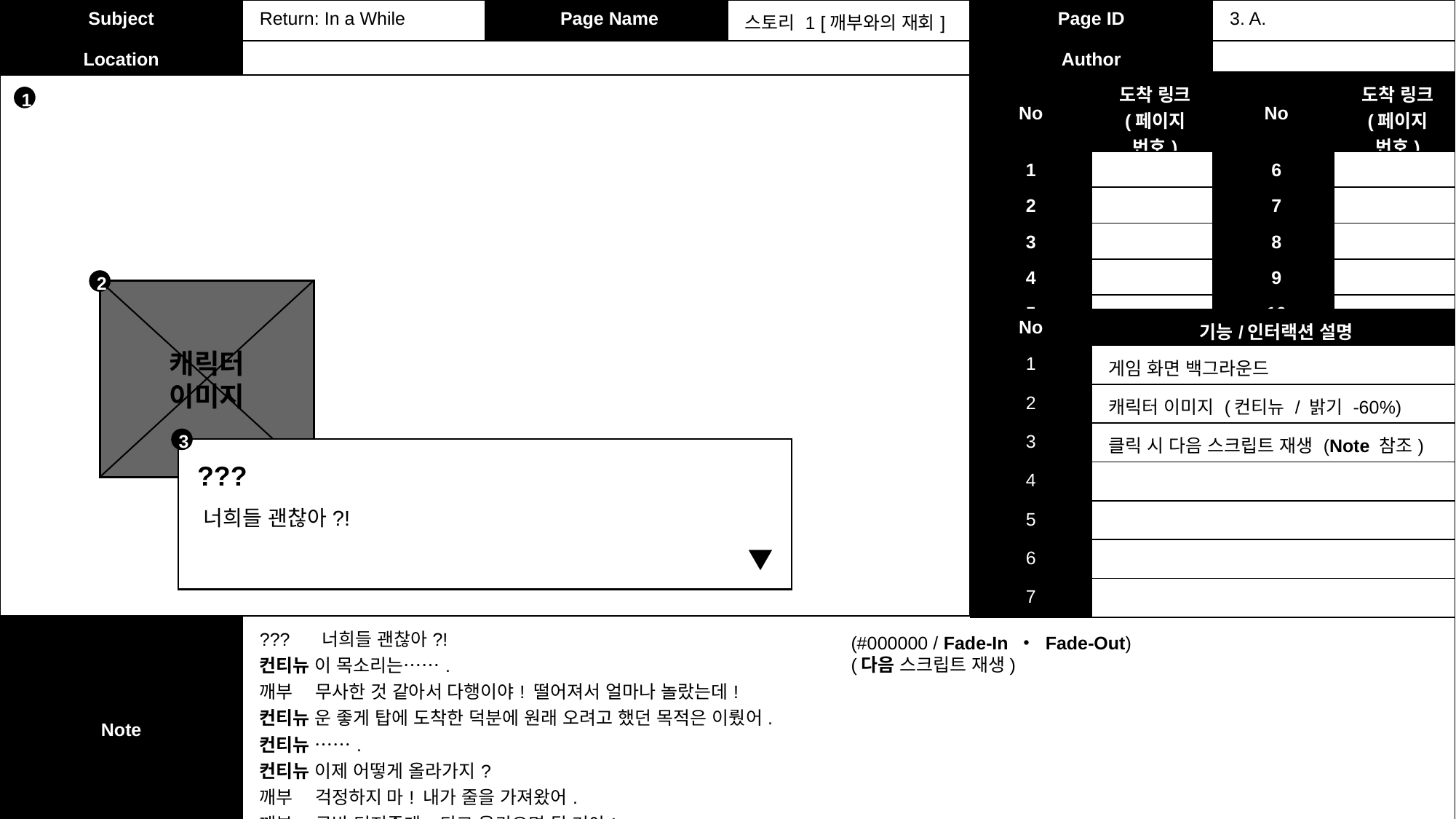

| Subject | Return: In a While | Page Name | 스토리 1 [깨부와의 재회] | Page ID | 3. A. |
| --- | --- | --- | --- | --- | --- |
| Location |  |  |  | Author |  |

| No | 도착 링크 (페이지 번호) | No | 도착 링크 (페이지 번호) |
| --- | --- | --- | --- |
| 1 |  | 6 |  |
| 2 |  | 7 |  |
| 3 |  | 8 |  |
| 4 |  | 9 |  |
| 5 |  | 10 |  |
1
2

캐릭터
이미지
| No | 기능/인터랙션 설명 |
| --- | --- |
| 1 | 게임 화면 백그라운드 |
| 2 | 캐릭터 이미지 (컨티뉴 / 밝기 -60%) |
| 3 | 클릭 시 다음 스크립트 재생 (Note 참조) |
| 4 |  |
| 5 |  |
| 6 |  |
| 7 |  |
3

???
너희들 괜찮아?!

| Note | ??? 너희들 괜찮아?! 컨티뉴 이 목소리는……. 깨부 무사한 것 같아서 다행이야! 떨어져서 얼마나 놀랐는데! 컨티뉴 운 좋게 탑에 도착한 덕분에 원래 오려고 했던 목적은 이뤘어. 컨티뉴 ……. 컨티뉴 이제 어떻게 올라가지? 깨부 걱정하지 마! 내가 줄을 가져왔어. 깨부 금방 던져줄게. 타고 올라오면 될 거야! |
| --- | --- |
(#000000 / Fade-In ・ Fade-Out)
(다음 스크립트 재생)